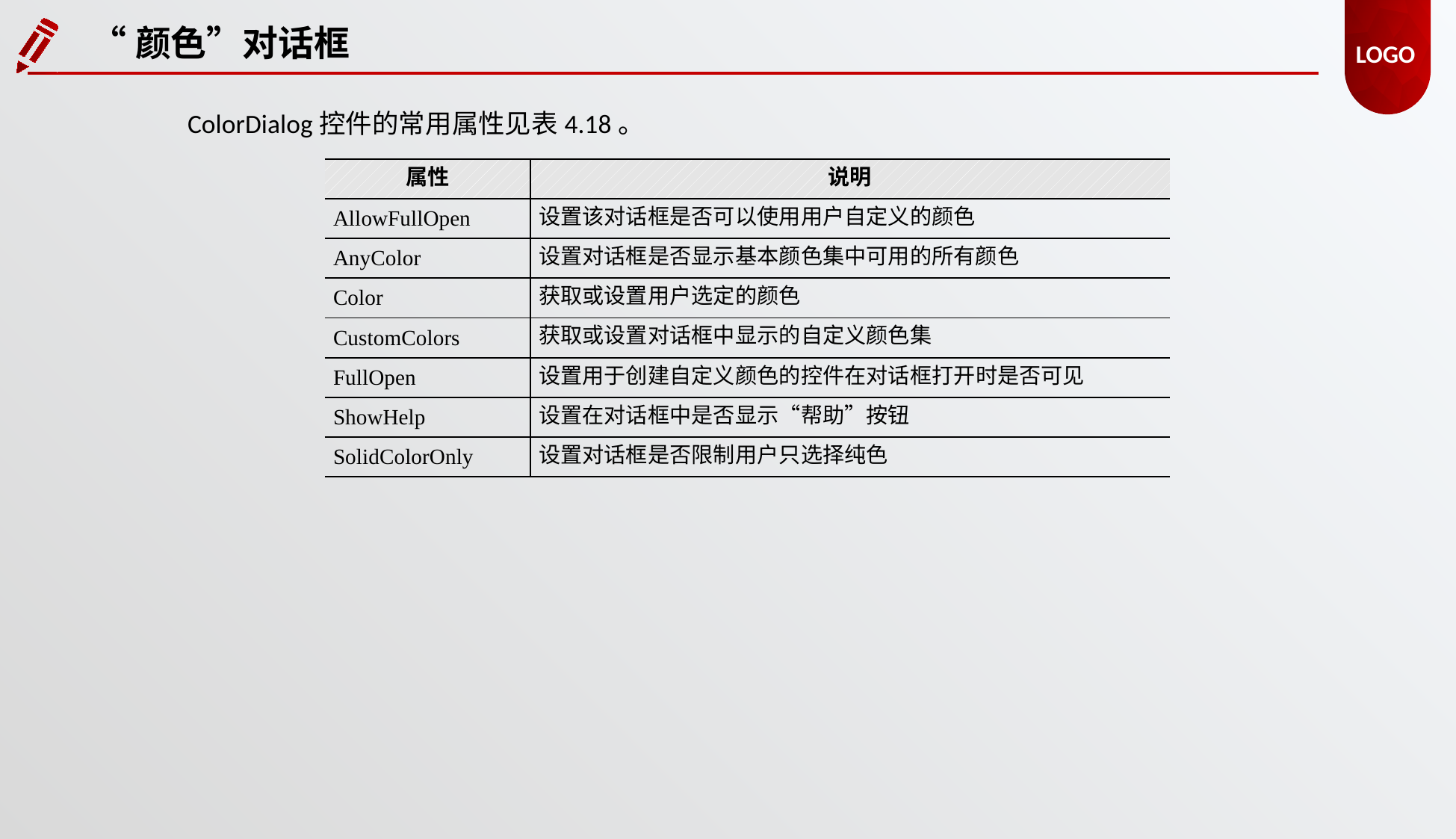

“颜色”对话框
ColorDialog控件的常用属性见表4.18。
| 属性 | 说明 |
| --- | --- |
| AllowFullOpen | 设置该对话框是否可以使用用户自定义的颜色 |
| AnyColor | 设置对话框是否显示基本颜色集中可用的所有颜色 |
| Color | 获取或设置用户选定的颜色 |
| CustomColors | 获取或设置对话框中显示的自定义颜色集 |
| FullOpen | 设置用于创建自定义颜色的控件在对话框打开时是否可见 |
| ShowHelp | 设置在对话框中是否显示“帮助”按钮 |
| SolidColorOnly | 设置对话框是否限制用户只选择纯色 |